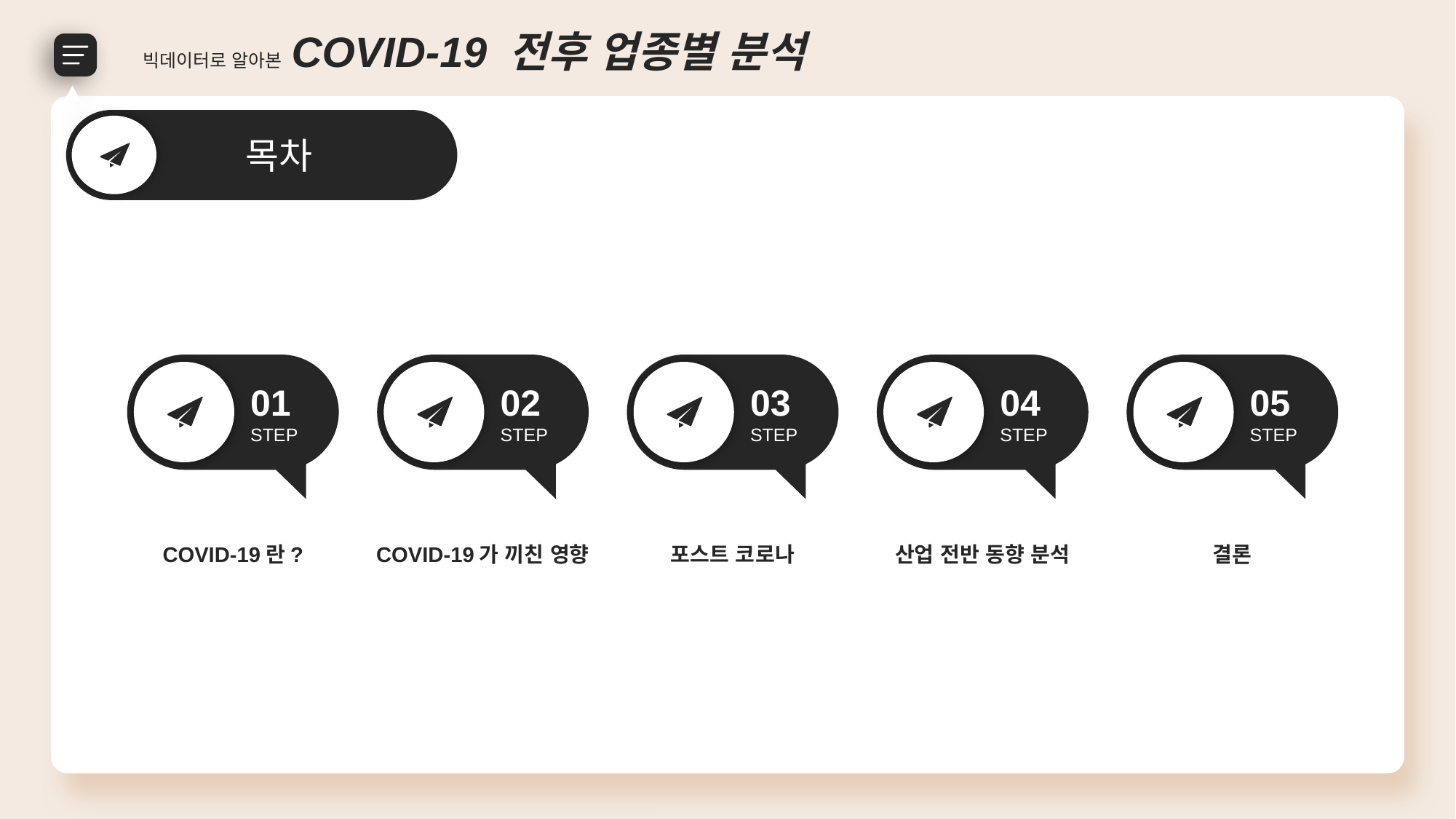

빅데이터로 알아본 COVID-19 전후 업종별 분석
     목차

01
STEP

COVID-19란?
03
STEP

포스트 코로나
05
STEP

결론
02
STEP

COVID-19가 끼친 영향
04
STEP

산업 전반 동향 분석